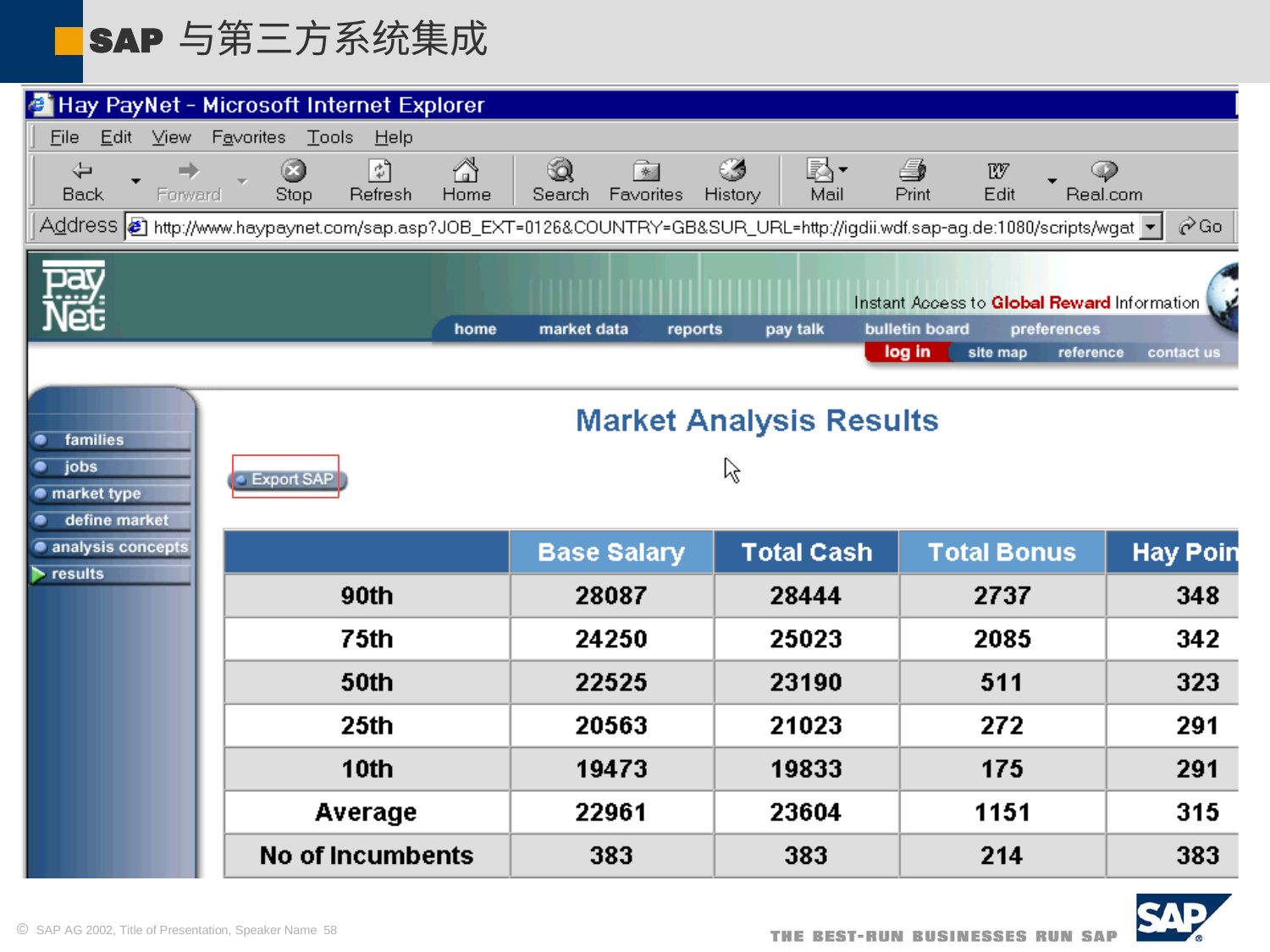

SAP与第三方系统集成

©  SAP AG 2002, Title of Presentation, Speaker Name  58